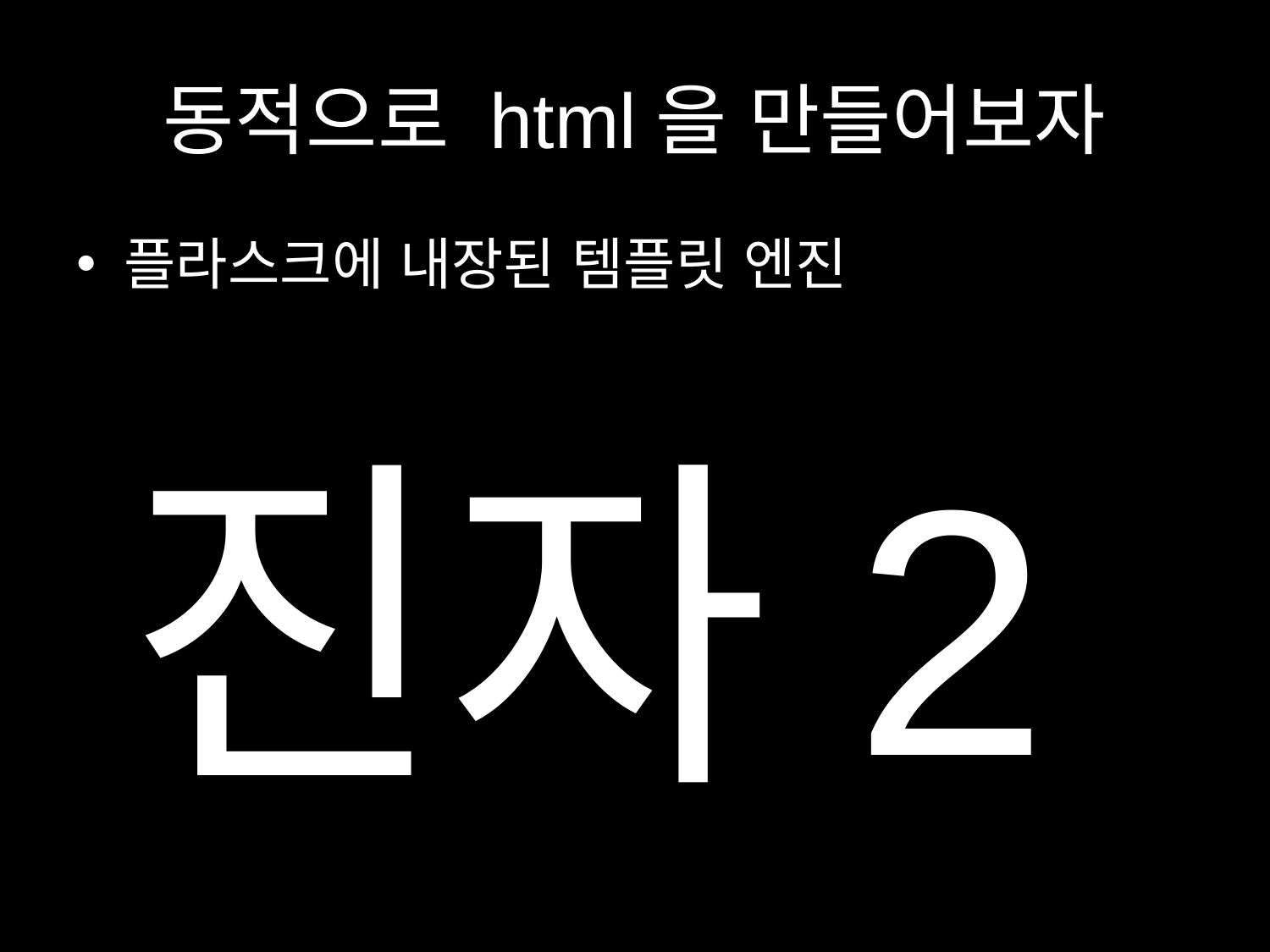

동적으로 html을 만들어보자
플라스크에 내장된 템플릿 엔진

# 진자2